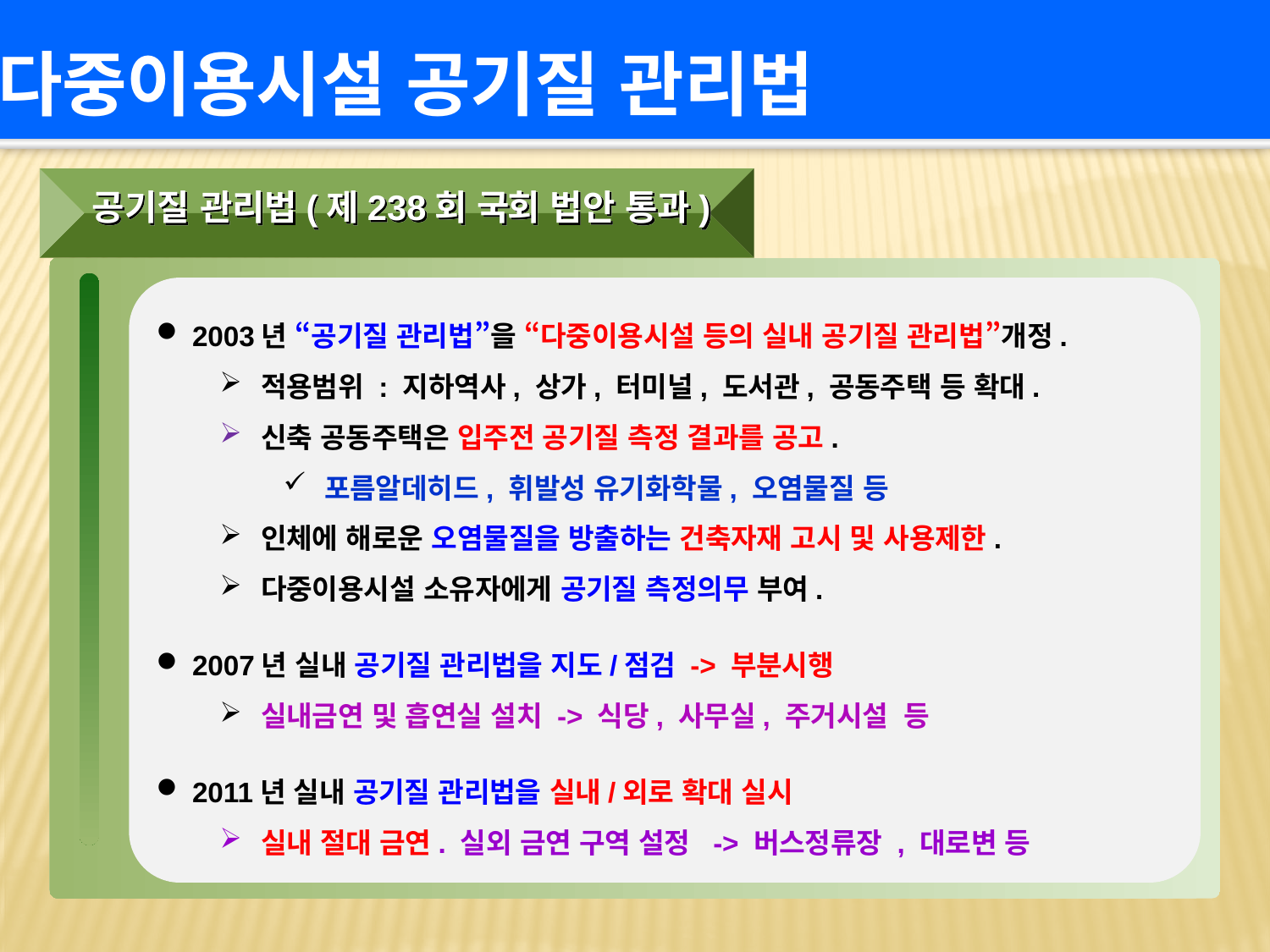

다중이용시설 공기질 관리법

공기질 관리법(제238회 국회 법안 통과)

 2003년 “공기질 관리법”을 “다중이용시설 등의 실내 공기질 관리법”개정.
 적용범위 : 지하역사, 상가, 터미널, 도서관, 공동주택 등 확대.
 신축 공동주택은 입주전 공기질 측정 결과를 공고.
 포름알데히드, 휘발성 유기화학물, 오염물질 등
 인체에 해로운 오염물질을 방출하는 건축자재 고시 및 사용제한.
 다중이용시설 소유자에게 공기질 측정의무 부여.

 2007년 실내 공기질 관리법을 지도/점검 -> 부분시행
 실내금연 및 흡연실 설치 -> 식당, 사무실, 주거시설  등

 2011년 실내 공기질 관리법을 실내/외로 확대 실시
 실내 절대 금연. 실외 금연 구역 설정  -> 버스정류장 , 대로변 등